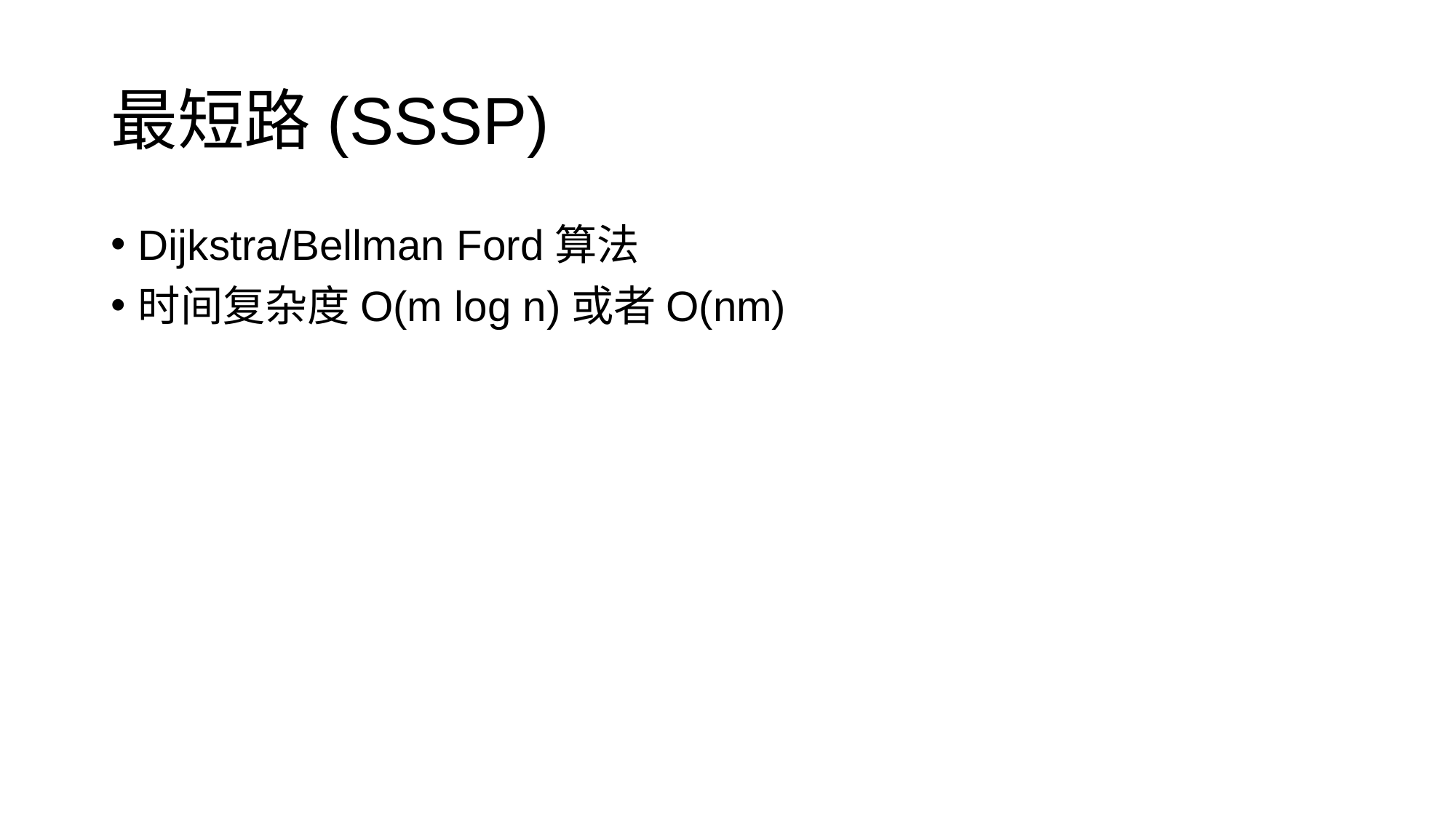

# 最短路(SSSP)
Dijkstra/Bellman Ford算法
时间复杂度O(m log n)或者O(nm)